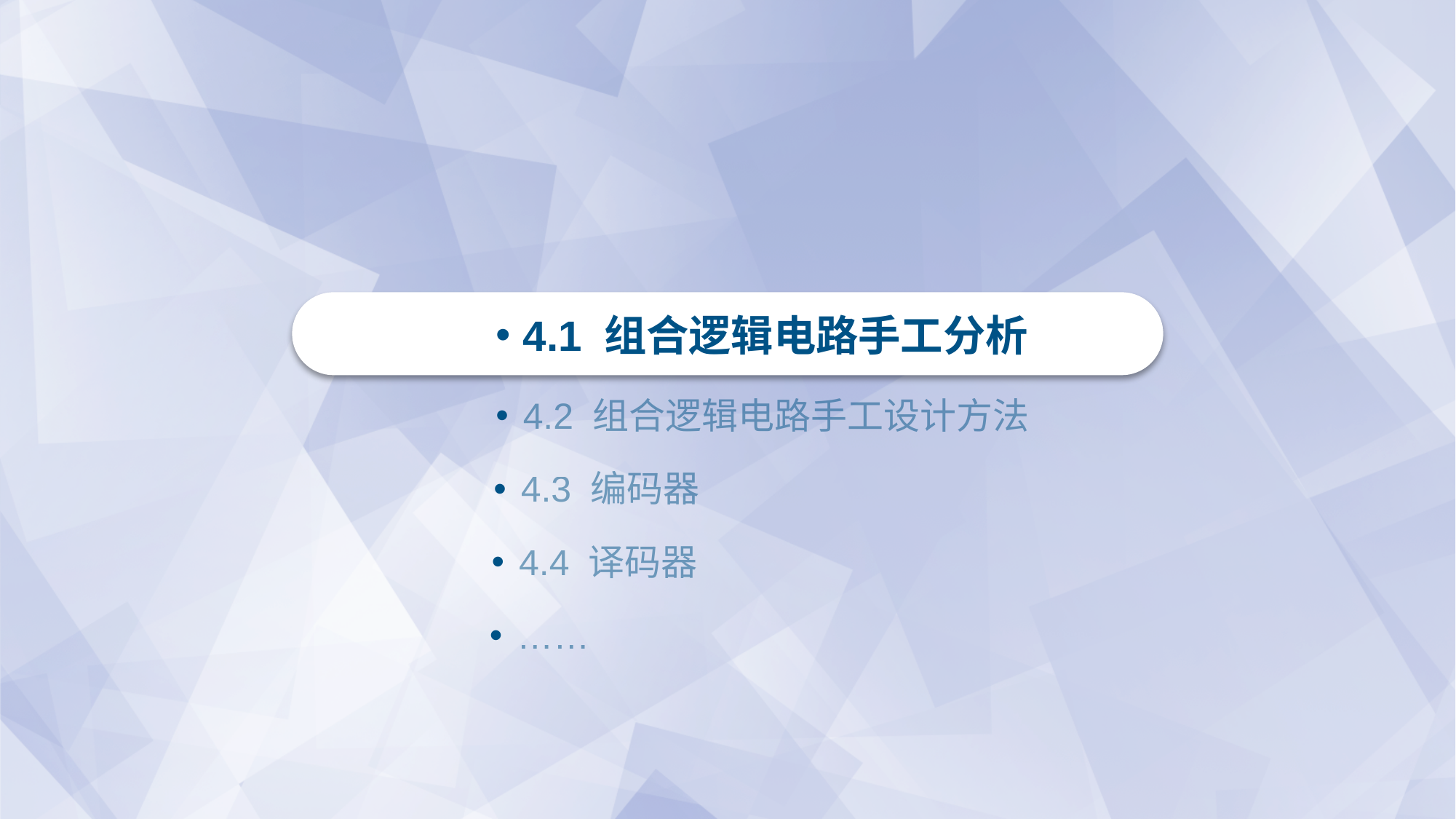

4.1 组合逻辑电路手工分析
4.2 组合逻辑电路手工设计方法
4.3 编码器
4.4 译码器
……